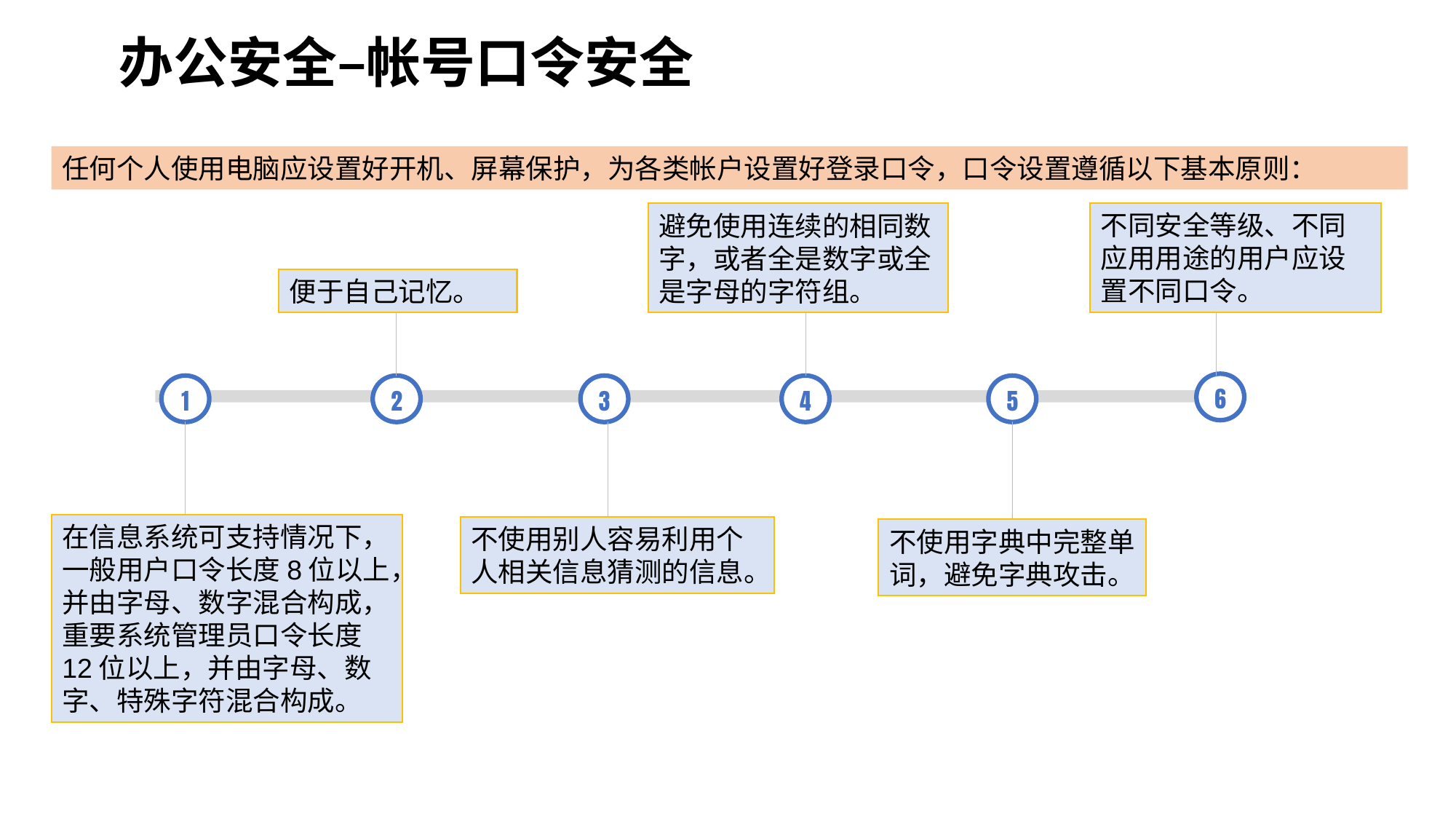

办公安全–帐号口令安全

任何个人使用电脑应设置好开机、屏幕保护，为各类帐户设置好登录口令，口令设置遵循以下基本原则：
不同安全等级、不同应用用途的用户应设置不同口令。
避免使用连续的相同数字，或者全是数字或全是字母的字符组。
便于自己记忆。
6
1
3
5
2
4

在信息系统可支持情况下，一般用户口令长度8位以上，并由字母、数字混合构成，重要系统管理员口令长度12位以上，并由字母、数字、特殊字符混合构成。
不使用别人容易利用个人相关信息猜测的信息。
不使用字典中完整单词，避免字典攻击。
26

信息安全意识培训